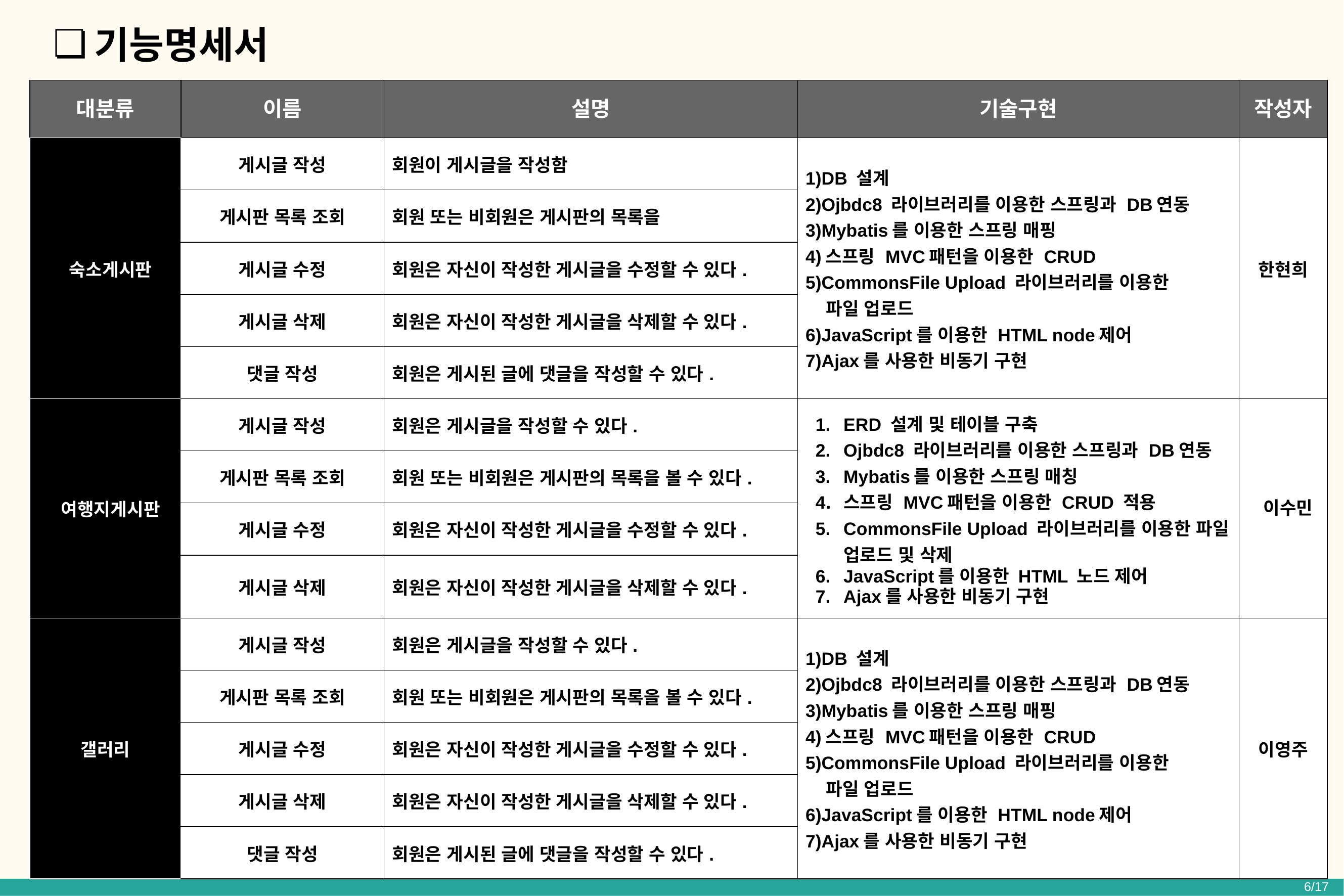

# 기능명세서
| 대분류 | 이름 | 설명 | 기술구현 | 작성자 |
| --- | --- | --- | --- | --- |
| 숙소게시판 | 게시글 작성 | 회원이 게시글을 작성함 | 1)DB 설계 2)Ojbdc8 라이브러리를 이용한 스프링과 DB연동 3)Mybatis를 이용한 스프링 매핑 4)스프링 MVC패턴을 이용한 CRUD 5)CommonsFile Upload 라이브러리를 이용한 파일 업로드 6)JavaScript를 이용한 HTML node제어 7)Ajax를 사용한 비동기 구현 | 한현희 |
|  | 게시판 목록 조회 | 회원 또는 비회원은 게시판의 목록을 |  |  |
|  | 게시글 수정 | 회원은 자신이 작성한 게시글을 수정할 수 있다. |  |  |
|  | 게시글 삭제 | 회원은 자신이 작성한 게시글을 삭제할 수 있다. |  |  |
|  | 댓글 작성 | 회원은 게시된 글에 댓글을 작성할 수 있다. |  |  |
| 여행지게시판 | 게시글 작성 | 회원은 게시글을 작성할 수 있다. | ERD 설계 및 테이블 구축 Ojbdc8 라이브러리를 이용한 스프링과 DB연동 Mybatis를 이용한 스프링 매칭 스프링 MVC패턴을 이용한 CRUD 적용 CommonsFile Upload 라이브러리를 이용한 파일 업로드 및 삭제 JavaScript를 이용한 HTML 노드 제어 Ajax를 사용한 비동기 구현 | 이수민 |
|  | 게시판 목록 조회 | 회원 또는 비회원은 게시판의 목록을 볼 수 있다. |  |  |
|  | 게시글 수정 | 회원은 자신이 작성한 게시글을 수정할 수 있다. |  |  |
|  | 게시글 삭제 | 회원은 자신이 작성한 게시글을 삭제할 수 있다. |  |  |
| 갤러리 | 게시글 작성 | 회원은 게시글을 작성할 수 있다. | 1)DB 설계 2)Ojbdc8 라이브러리를 이용한 스프링과 DB연동 3)Mybatis를 이용한 스프링 매핑 4)스프링 MVC패턴을 이용한 CRUD 5)CommonsFile Upload 라이브러리를 이용한 파일 업로드 6)JavaScript를 이용한 HTML node제어 7)Ajax를 사용한 비동기 구현 | 이영주 |
|  | 게시판 목록 조회 | 회원 또는 비회원은 게시판의 목록을 볼 수 있다. |  |  |
|  | 게시글 수정 | 회원은 자신이 작성한 게시글을 수정할 수 있다. |  |  |
|  | 게시글 삭제 | 회원은 자신이 작성한 게시글을 삭제할 수 있다. |  |  |
|  | 댓글 작성 | 회원은 게시된 글에 댓글을 작성할 수 있다. |  |  |
6/17